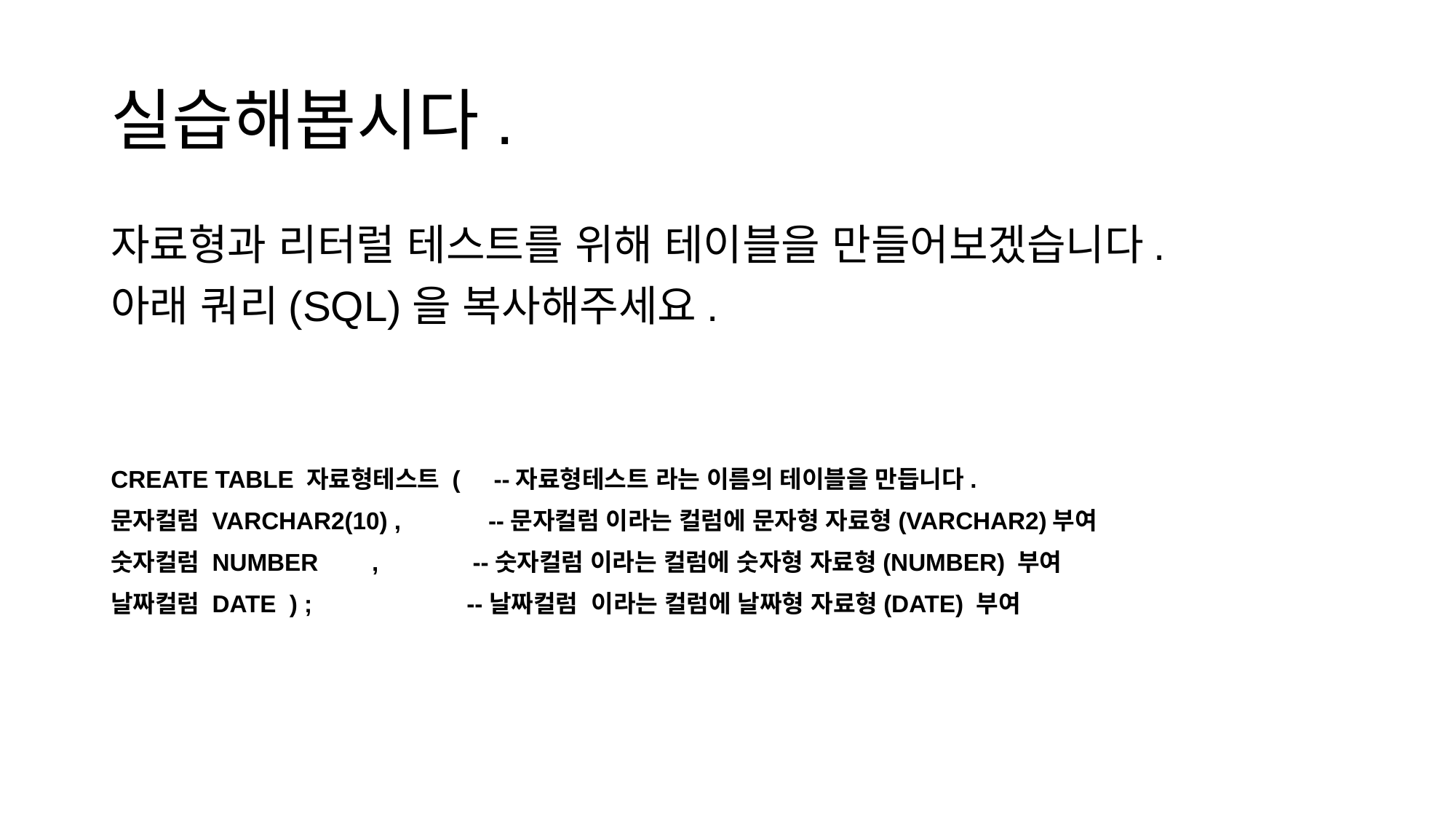

# 실습해봅시다.
자료형과 리터럴 테스트를 위해 테이블을 만들어보겠습니다.
아래 쿼리(SQL)을 복사해주세요.

CREATE TABLE 자료형테스트 (     --자료형테스트 라는 이름의 테이블을 만듭니다.
문자컬럼 VARCHAR2(10) ,             --문자컬럼 이라는 컬럼에 문자형 자료형(VARCHAR2)부여
숫자컬럼 NUMBER        ,              --숫자컬럼 이라는 컬럼에 숫자형 자료형(NUMBER) 부여
날짜컬럼 DATE  ) ;                       --날짜컬럼  이라는 컬럼에 날짜형 자료형(DATE) 부여